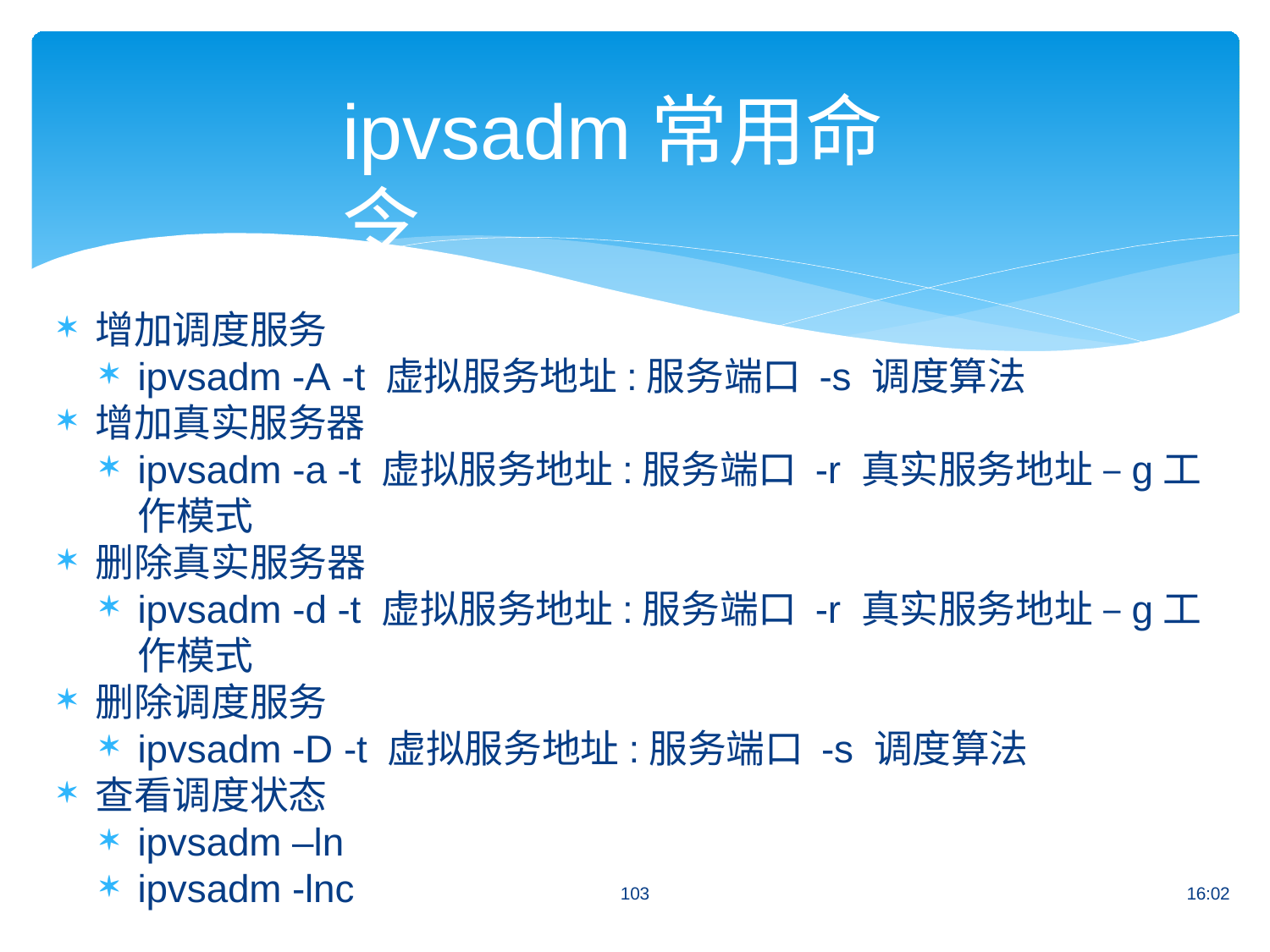

# ipvsadm常用命令

增加调度服务
ipvsadm -A -t 虚拟服务地址:服务端口 -s 调度算法
增加真实服务器
ipvsadm -a -t 虚拟服务地址:服务端口 -r 真实服务地址 –g工作模式
删除真实服务器
ipvsadm -d -t 虚拟服务地址:服务端口 -r 真实服务地址 –g工作模式
删除调度服务
ipvsadm -D -t 虚拟服务地址:服务端口 -s 调度算法
查看调度状态
ipvsadm –ln
ipvsadm -lnc
103
16:02